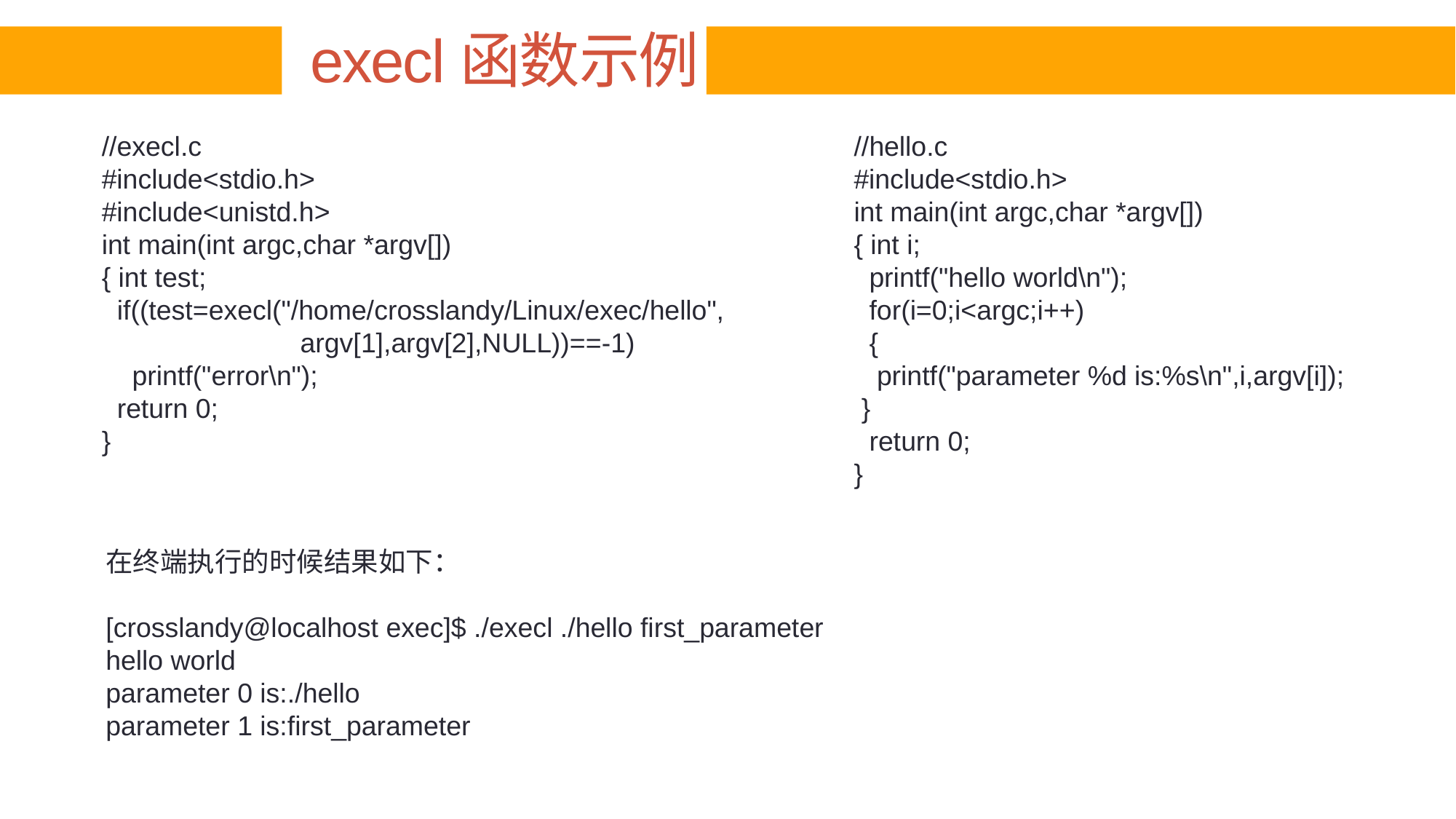

execl函数示例

//execl.c
#include<stdio.h>
#include<unistd.h>
int main(int argc,char *argv[])
{ int test;
  if((test=execl("/home/crosslandy/Linux/exec/hello",
                          argv[1],argv[2],NULL))==-1)
    printf("error\n");
  return 0;
}

//hello.c
#include<stdio.h>
int main(int argc,char *argv[])
{ int i;
  printf("hello world\n");
  for(i=0;i<argc;i++)
  {
   printf("parameter %d is:%s\n",i,argv[i]);
 }
  return 0;
}

在终端执行的时候结果如下：

[crosslandy@localhost exec]$ ./execl ./hello first_parameter
hello world
parameter 0 is:./hello
parameter 1 is:first_parameter